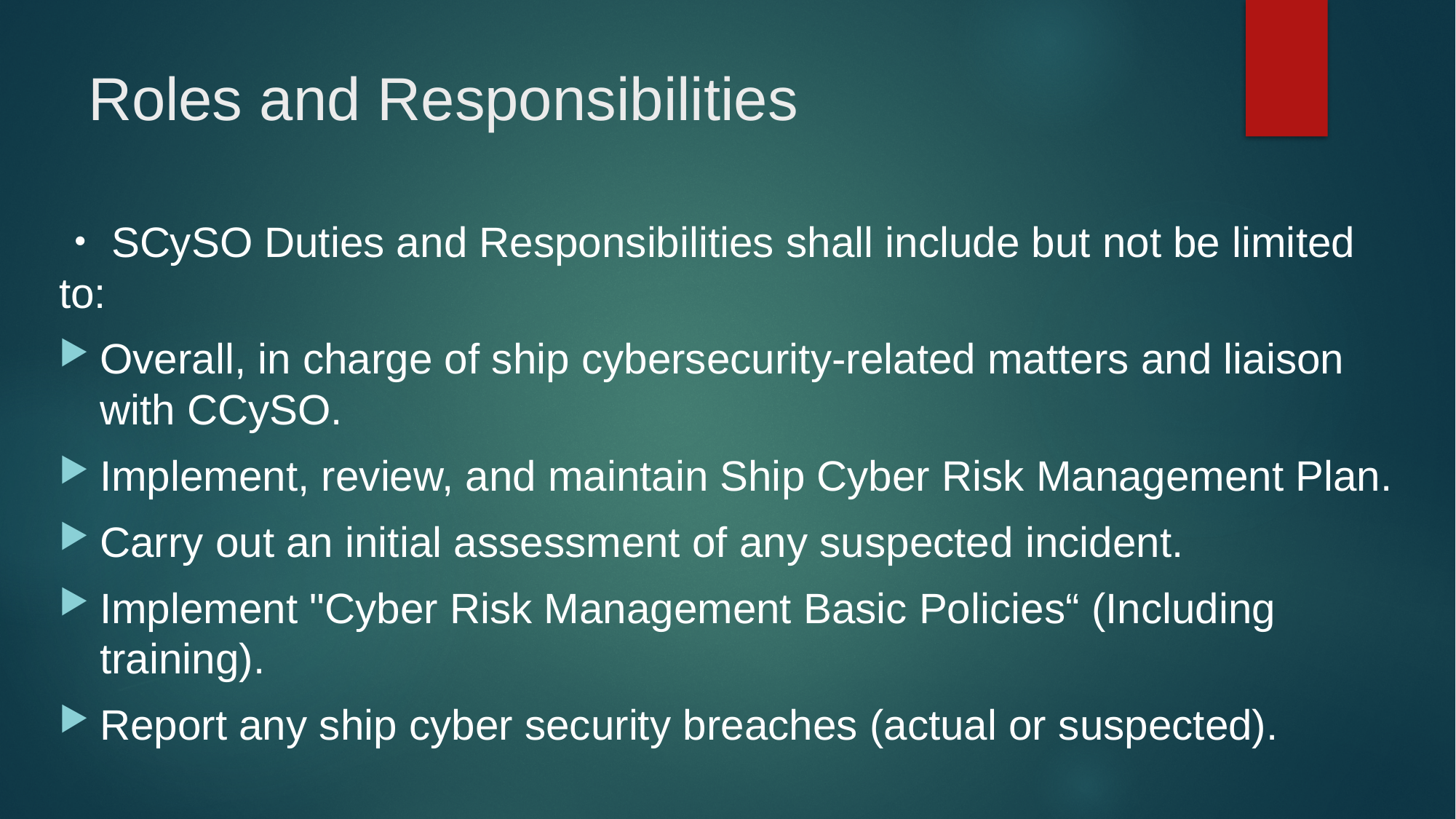

# Roles and Responsibilities

・SCySO Duties and Responsibilities shall include but not be limited to:
Overall, in charge of ship cybersecurity-related matters and liaison with CCySO.
Implement, review, and maintain Ship Cyber Risk Management Plan.
Carry out an initial assessment of any suspected incident.
Implement "Cyber Risk Management Basic Policies“ (Including training).
Report any ship cyber security breaches (actual or suspected).